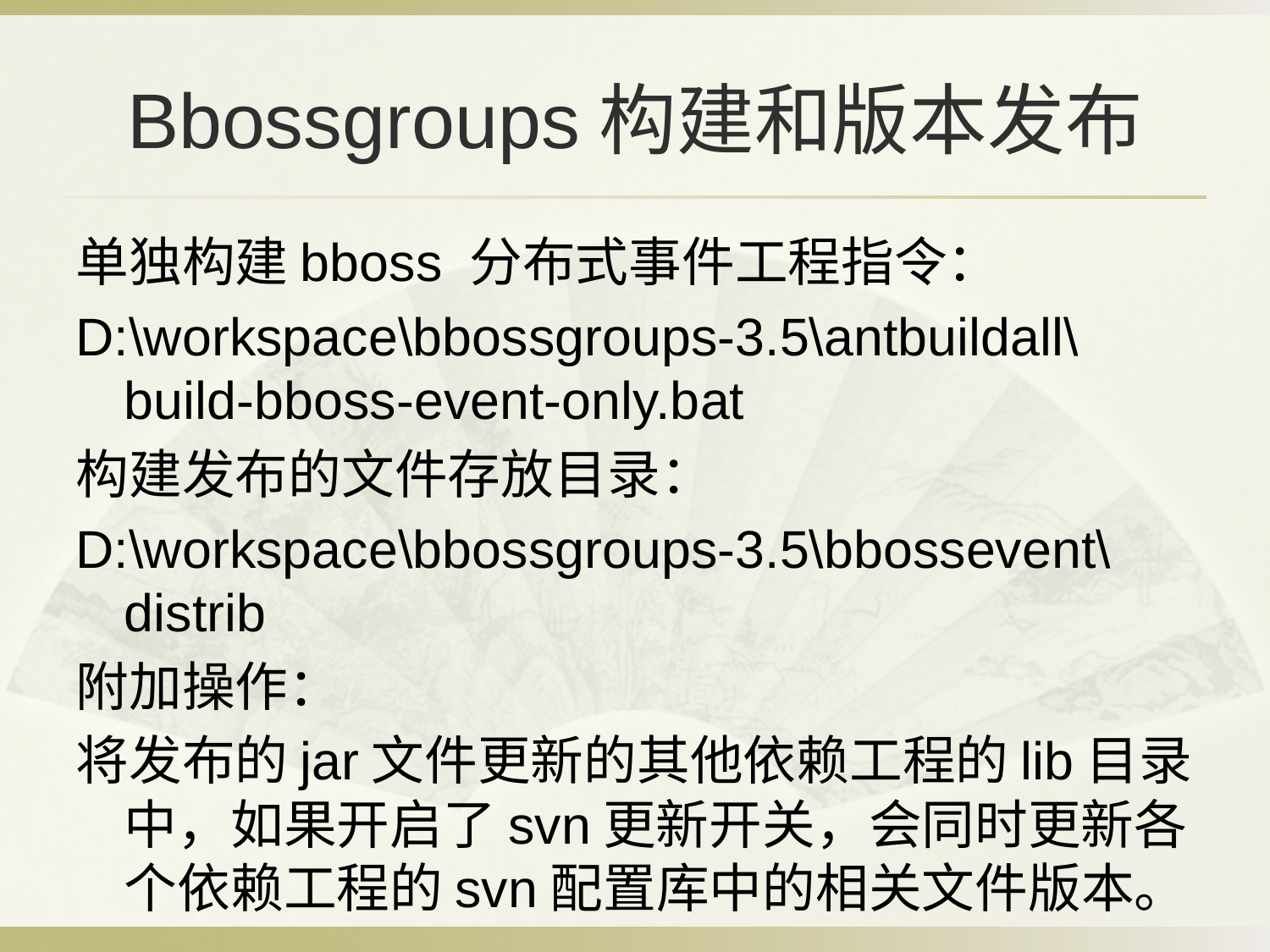

# Bbossgroups构建和版本发布
单独构建bboss 分布式事件工程指令：
D:\workspace\bbossgroups-3.5\antbuildall\build-bboss-event-only.bat
构建发布的文件存放目录：
D:\workspace\bbossgroups-3.5\bbossevent\distrib
附加操作：
将发布的jar文件更新的其他依赖工程的lib目录中，如果开启了svn更新开关，会同时更新各个依赖工程的svn配置库中的相关文件版本。